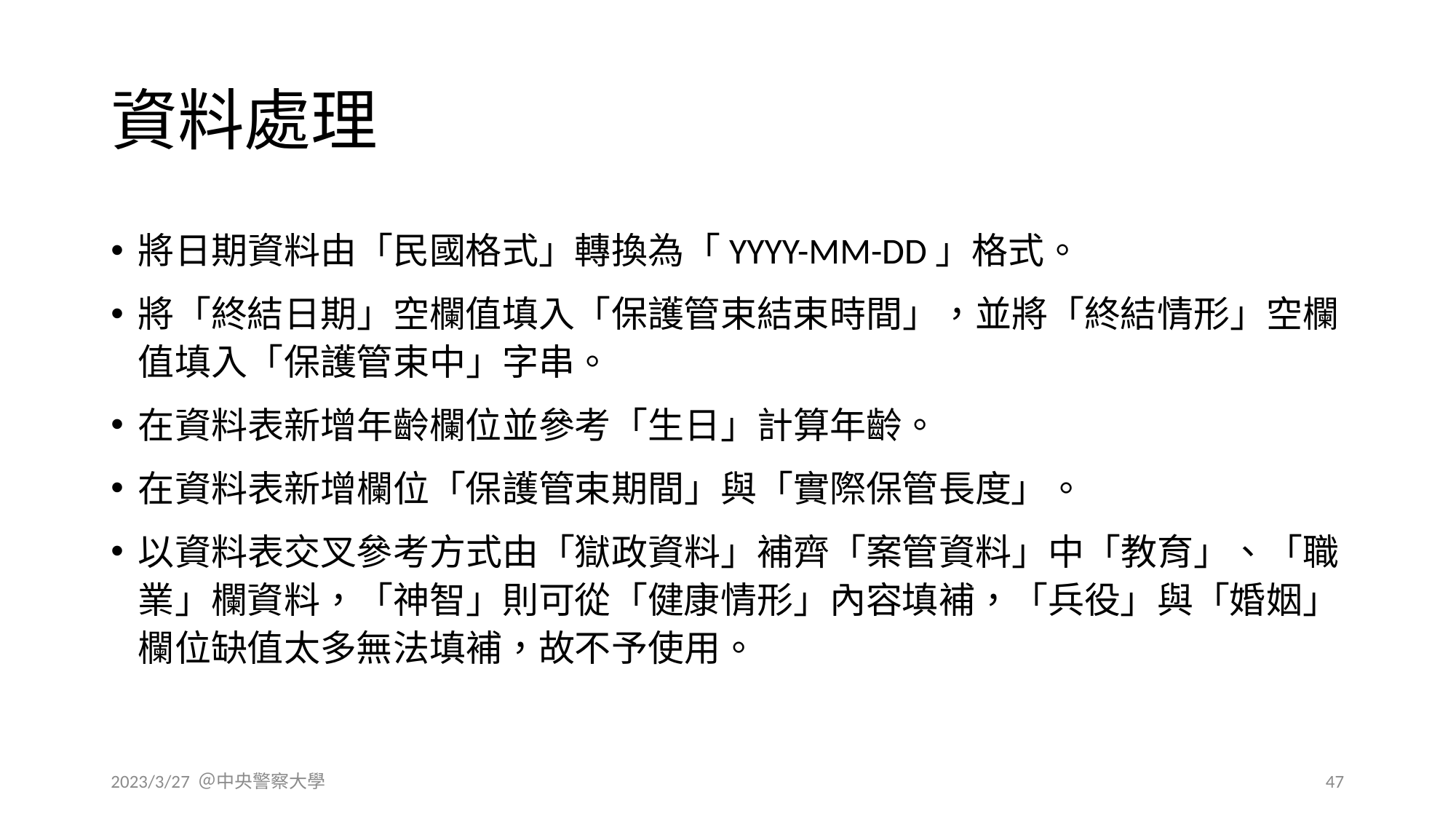

# 資料處理
將日期資料由「民國格式」轉換為「YYYY-MM-DD」格式。
將「終結日期」空欄值填入「保護管束結束時間」，並將「終結情形」空欄值填入「保護管束中」字串。
在資料表新增年齡欄位並參考「生日」計算年齡。
在資料表新增欄位「保護管束期間」與「實際保管長度」。
以資料表交叉參考方式由「獄政資料」補齊「案管資料」中「教育」、「職業」欄資料，「神智」則可從「健康情形」內容填補，「兵役」與「婚姻」欄位缺值太多無法填補，故不予使用。

2023/3/27 ＠中央警察大學
47